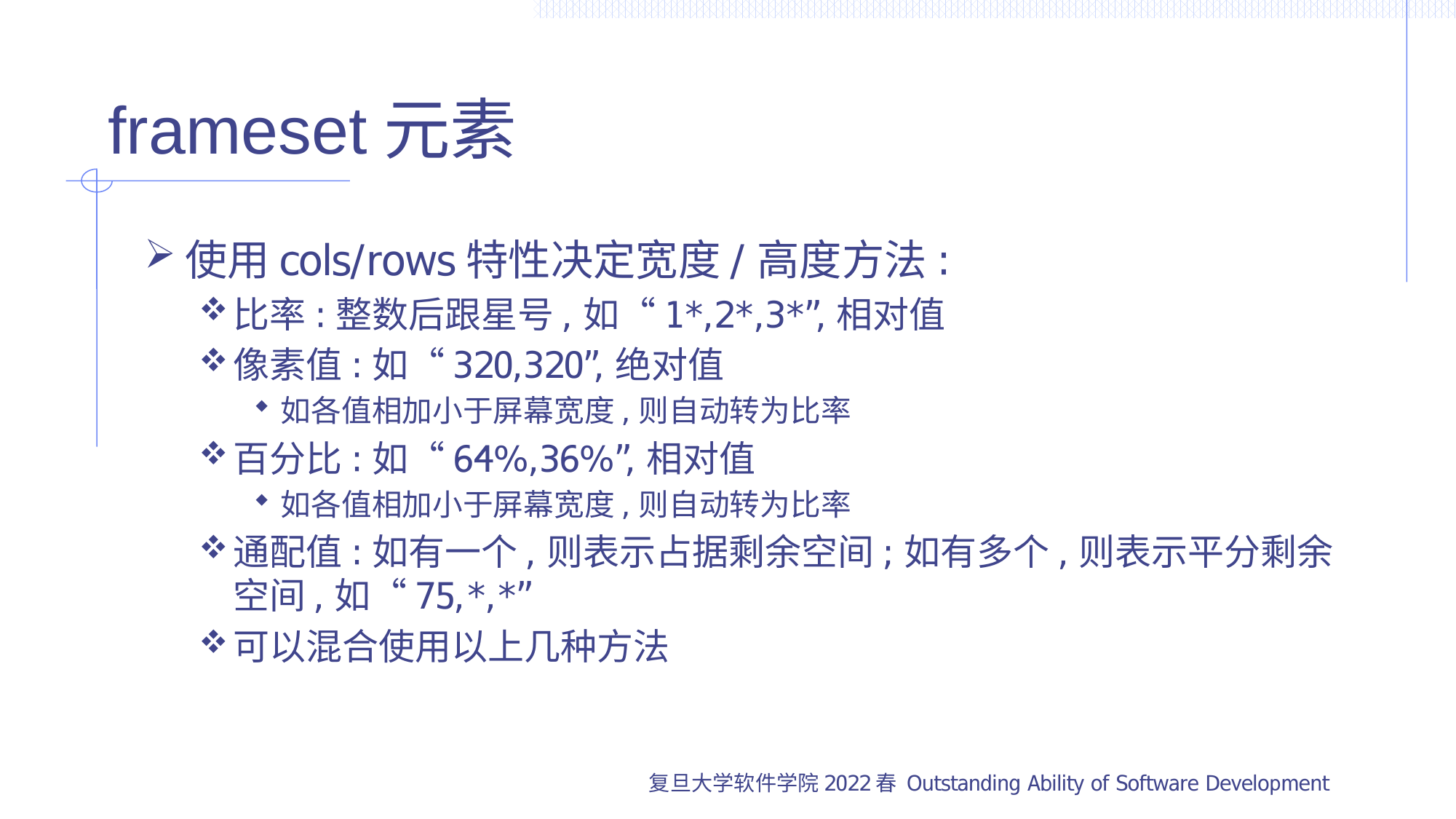

# frameset元素
使用cols/rows特性决定宽度/高度方法:
比率:整数后跟星号,如“1*,2*,3*”,相对值
像素值:如“320,320”,绝对值
如各值相加小于屏幕宽度,则自动转为比率
百分比:如“64%,36%”,相对值
如各值相加小于屏幕宽度,则自动转为比率
通配值:如有一个,则表示占据剩余空间;如有多个,则表示平分剩余空间,如“75,*,*”
可以混合使用以上几种方法